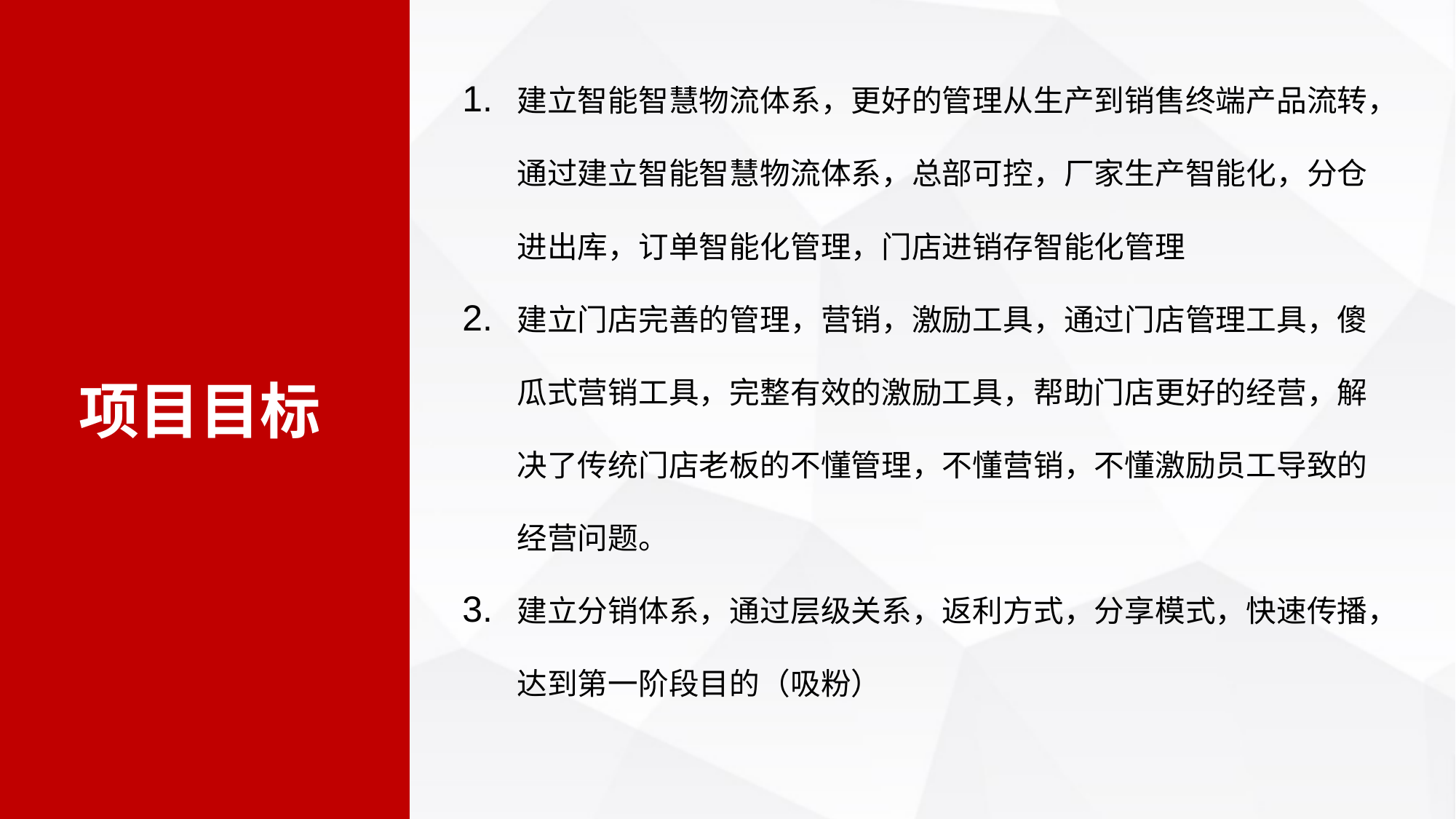

建立智能智慧物流体系，更好的管理从生产到销售终端产品流转，通过建立智能智慧物流体系，总部可控，厂家生产智能化，分仓进出库，订单智能化管理，门店进销存智能化管理
建立门店完善的管理，营销，激励工具，通过门店管理工具，傻瓜式营销工具，完整有效的激励工具，帮助门店更好的经营，解决了传统门店老板的不懂管理，不懂营销，不懂激励员工导致的经营问题。
建立分销体系，通过层级关系，返利方式，分享模式，快速传播，达到第一阶段目的（吸粉）

项目目标